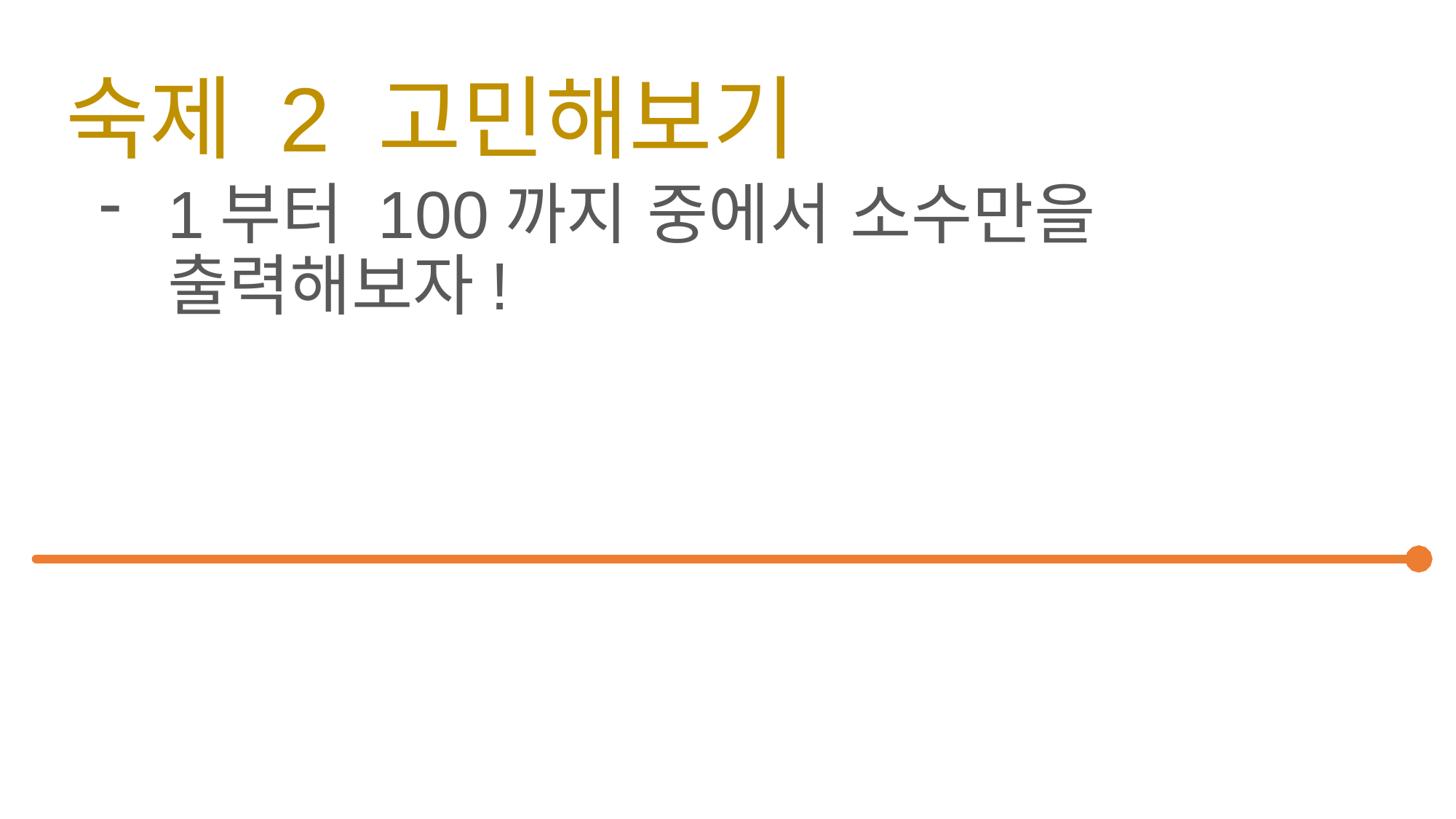

# 숙제 2 고민해보기
1부터 100까지 중에서 소수만을 출력해보자!